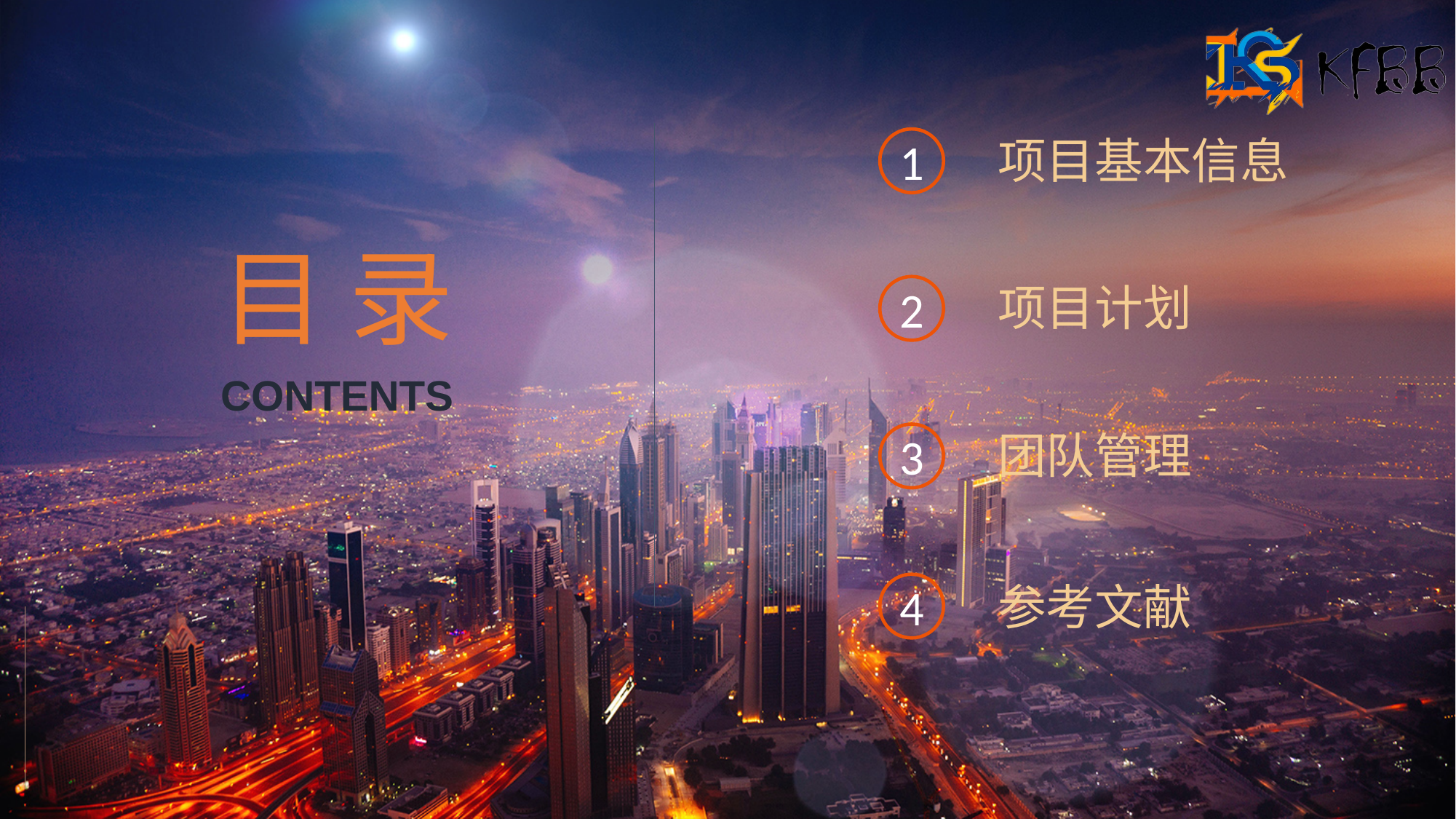

项目基本信息
1
项目计划
2
团队管理
3
参考文献
4

目 录
CONTENTS